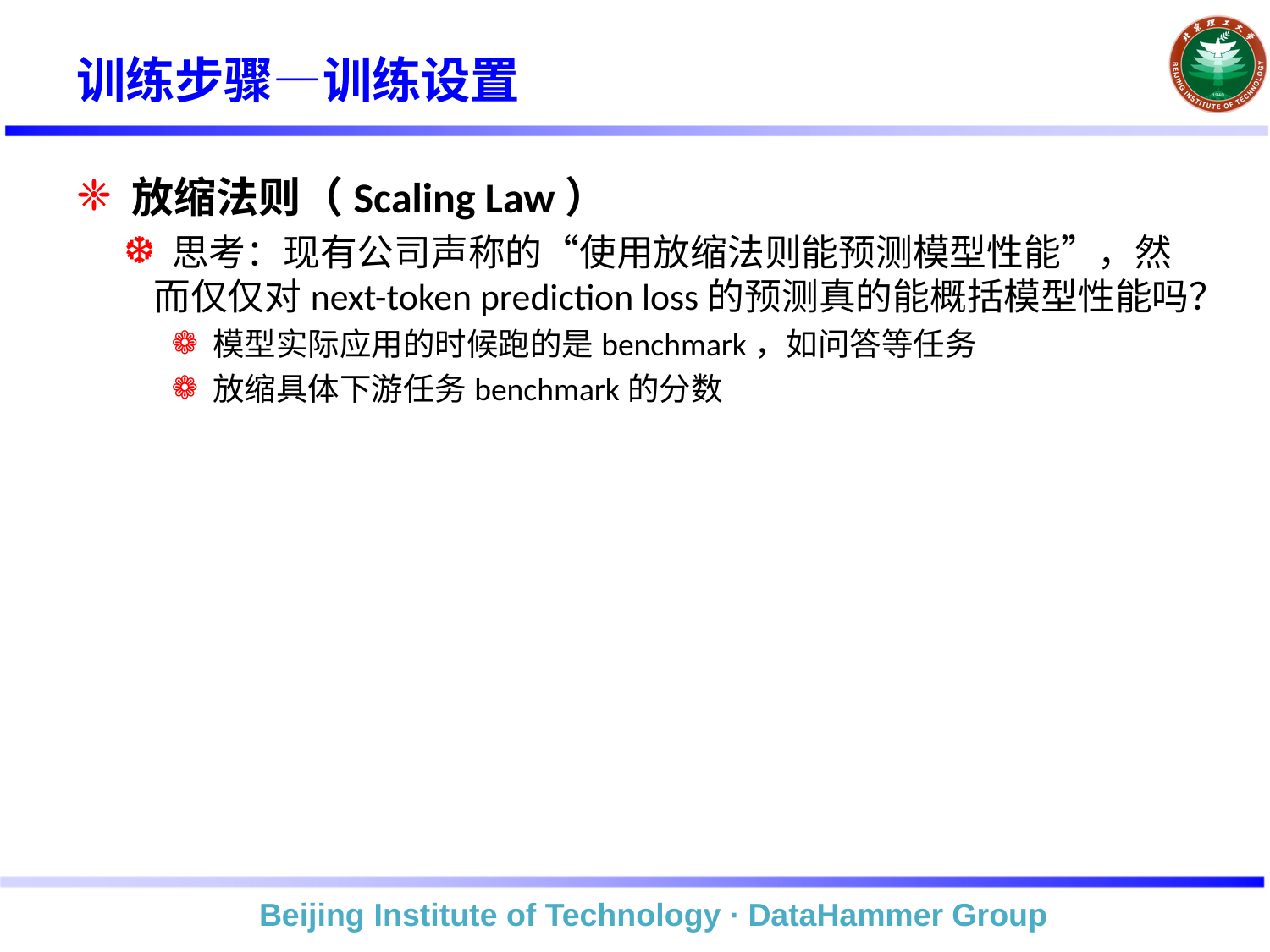

# 训练步骤—训练设置
 放缩法则（Scaling Law）
 思考：现有公司声称的“使用放缩法则能预测模型性能”，然而仅仅对next-token prediction loss的预测真的能概括模型性能吗？
 模型实际应用的时候跑的是benchmark，如问答等任务
 放缩具体下游任务benchmark的分数